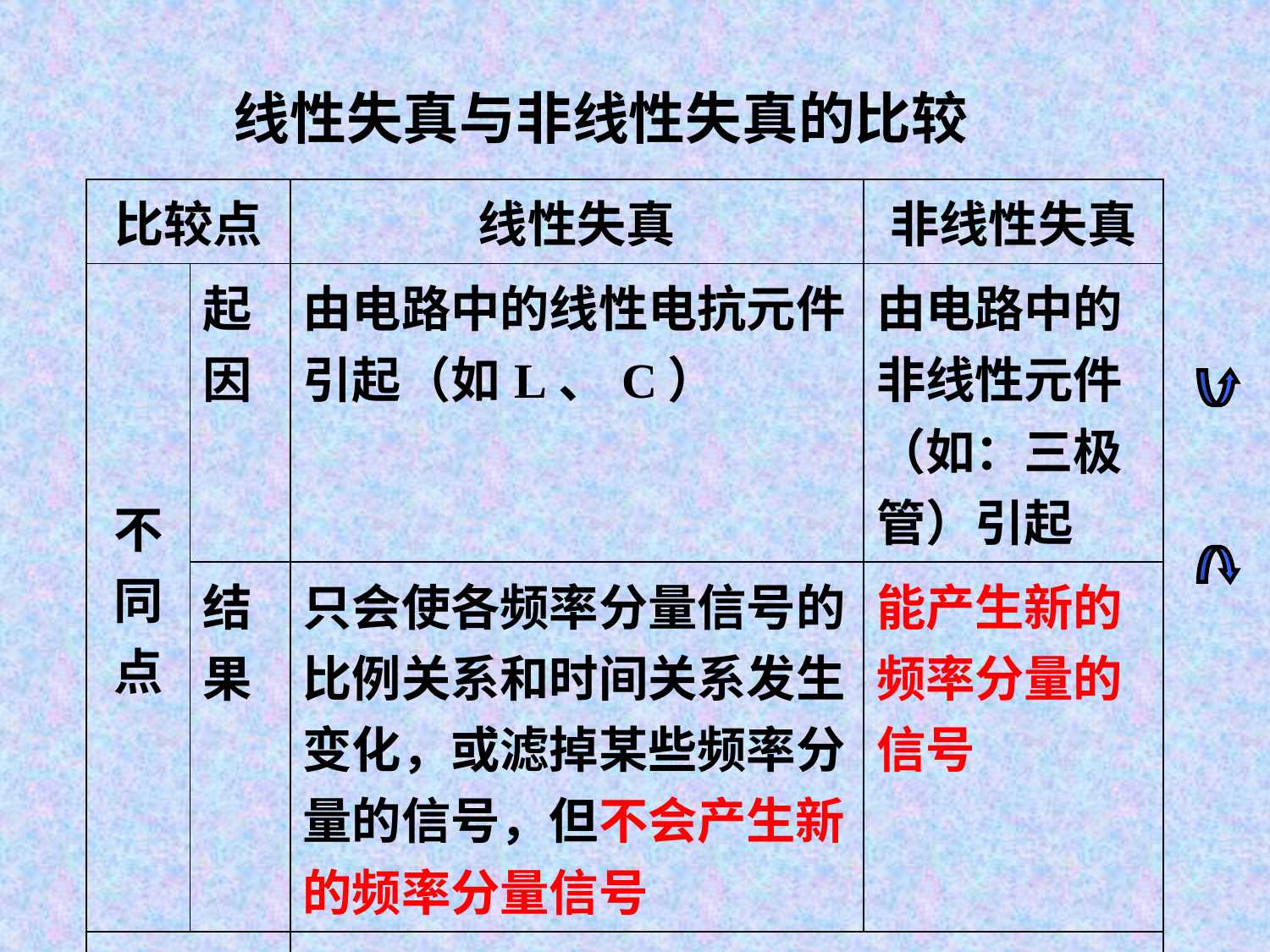

线性失真与非线性失真的比较
| 比较点 |  | 线性失真 | 非线性失真 |
| --- | --- | --- | --- |
| 不同点 | 起因 | 由电路中的线性电抗元件引起（如L、C） | 由电路中的非线性元件（如：三极管）引起 |
|  | 结果 | 只会使各频率分量信号的比例关系和时间关系发生变化，或滤掉某些频率分量的信号，但不会产生新的频率分量信号 | 能产生新的频率分量的信号 |
| 相 同 点 |  | 使输出信号产生畸变 |  |
6